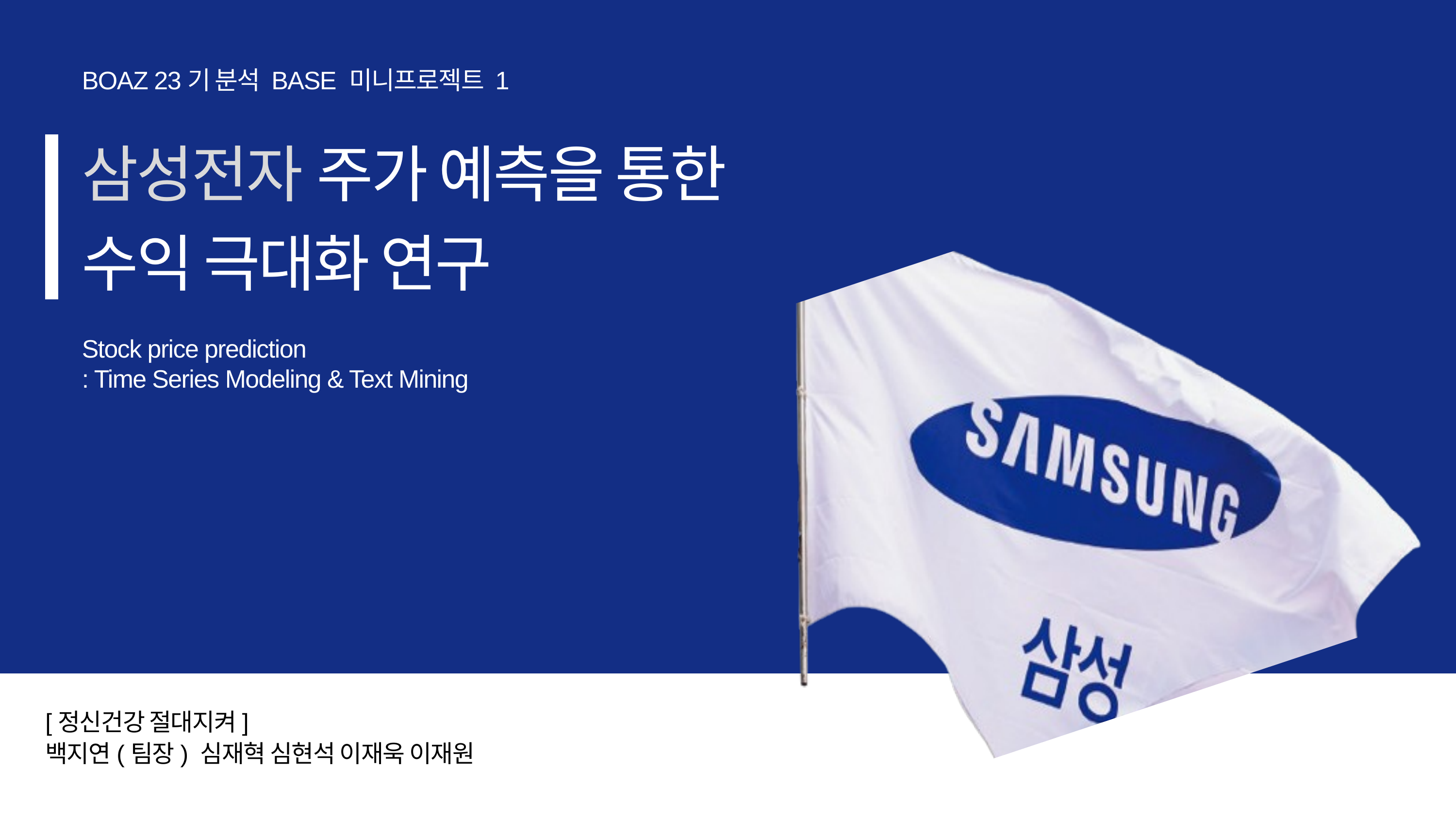

BOAZ 23기 분석 BASE 미니프로젝트 1

삼성전자 주가 예측을 통한
수익 극대화 연구

Data Visualization Report
Stock price prediction
: Time Series Modeling & Text Mining
사과데이터랩
[정신건강 절대지켜]
백지연(팀장) 심재혁 심현석 이재욱 이재원